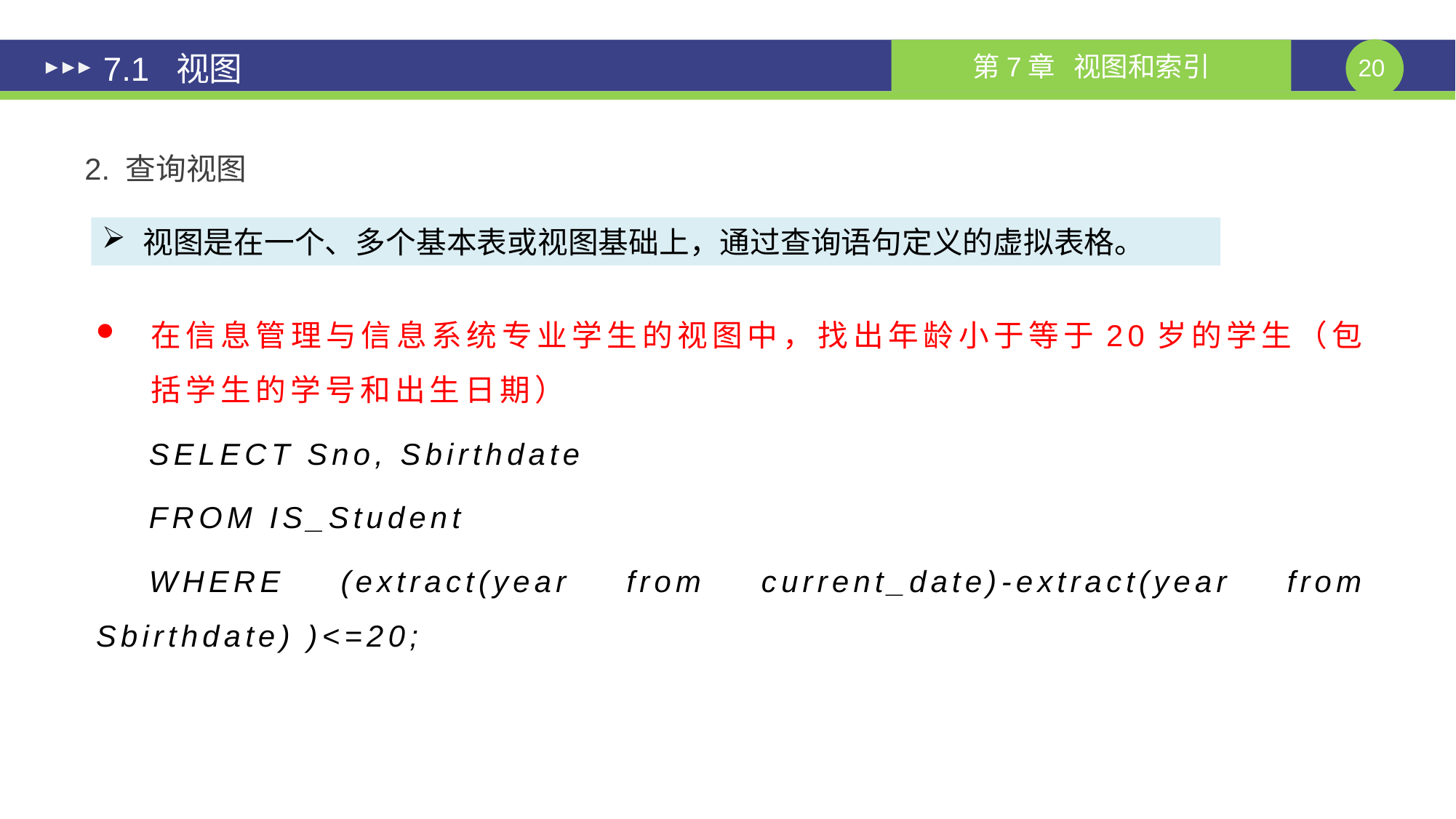

7.1  视图
2. 查询视图
视图是在一个、多个基本表或视图基础上，通过查询语句定义的虚拟表格。
在信息管理与信息系统专业学生的视图中，找出年龄小于等于20岁的学生（包括学生的学号和出生日期）
SELECT Sno, Sbirthdate
FROM IS_Student
WHERE (extract(year from current_date)-extract(year from Sbirthdate) )<=20;